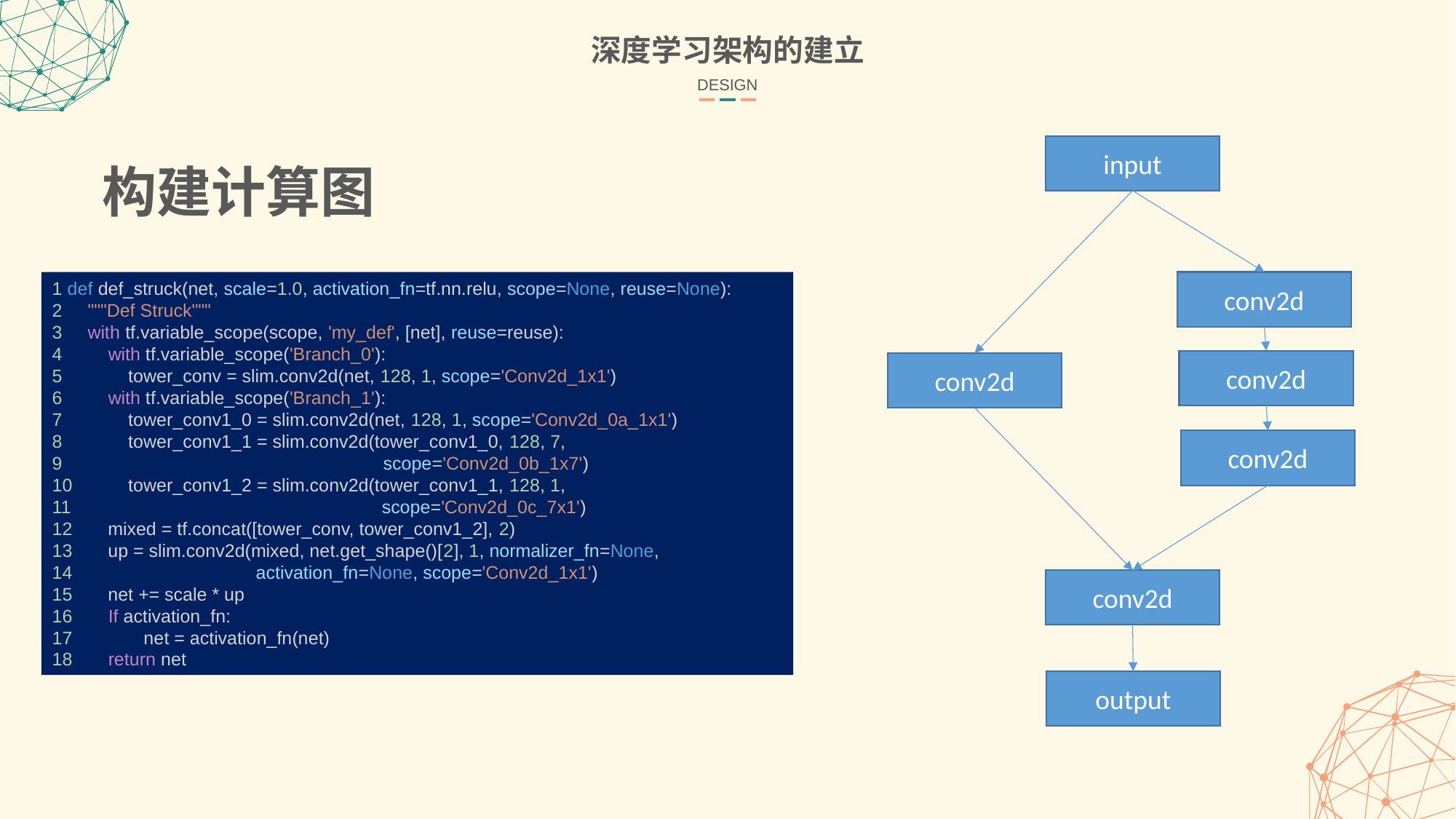

深度学习架构的建立
DESIGN
input
构建计算图
1 def def_struck(net, scale=1.0, activation_fn=tf.nn.relu, scope=None, reuse=None):
2     """Def Struck"""
3     with tf.variable_scope(scope, 'my_def', [net], reuse=reuse):
4         with tf.variable_scope('Branch_0'):
5             tower_conv = slim.conv2d(net, 128, 1, scope='Conv2d_1x1')
6         with tf.variable_scope('Branch_1'):
7             tower_conv1_0 = slim.conv2d(net, 128, 1, scope='Conv2d_0a_1x1')
8             tower_conv1_1 = slim.conv2d(tower_conv1_0, 128, 7,
9                                                               scope='Conv2d_0b_1x7')
10           tower_conv1_2 = slim.conv2d(tower_conv1_1, 128, 1,
11                                                             scope='Conv2d_0c_7x1')
12       mixed = tf.concat([tower_conv, tower_conv1_2], 2)
13       up = slim.conv2d(mixed, net.get_shape()[2], 1, normalizer_fn=None,
14                                    activation_fn=None, scope='Conv2d_1x1')
15       net += scale * up
16       If activation_fn:
17              net = activation_fn(net)
18       return net
conv2d
conv2d
conv2d
conv2d
conv2d

output